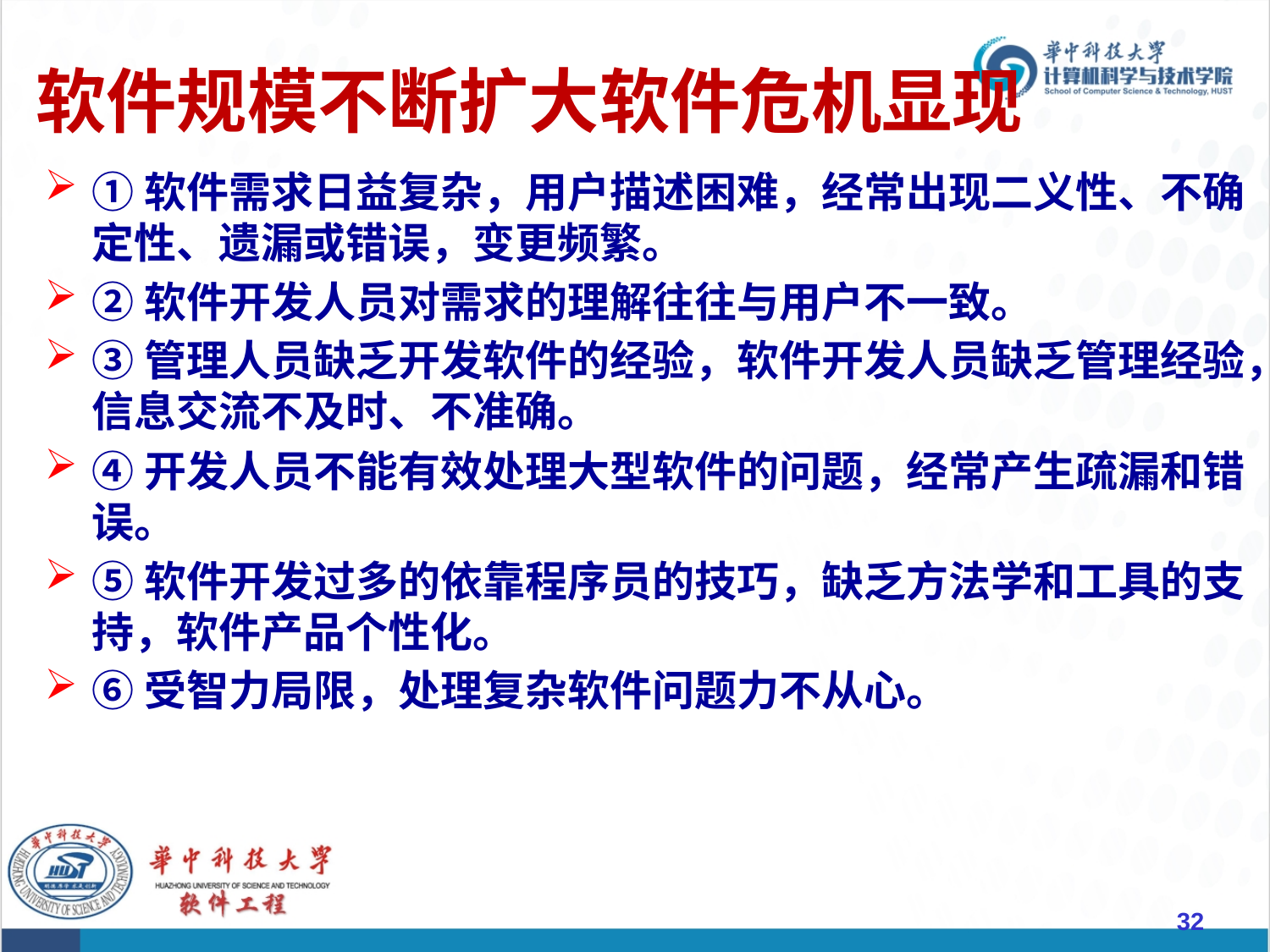

# 软件规模不断扩大软件危机显现
①软件需求日益复杂，用户描述困难，经常出现二义性、不确定性、遗漏或错误，变更频繁。
②软件开发人员对需求的理解往往与用户不一致。
③管理人员缺乏开发软件的经验，软件开发人员缺乏管理经验，信息交流不及时、不准确。
④开发人员不能有效处理大型软件的问题，经常产生疏漏和错误。
⑤软件开发过多的依靠程序员的技巧，缺乏方法学和工具的支持，软件产品个性化。
⑥受智力局限，处理复杂软件问题力不从心。

32